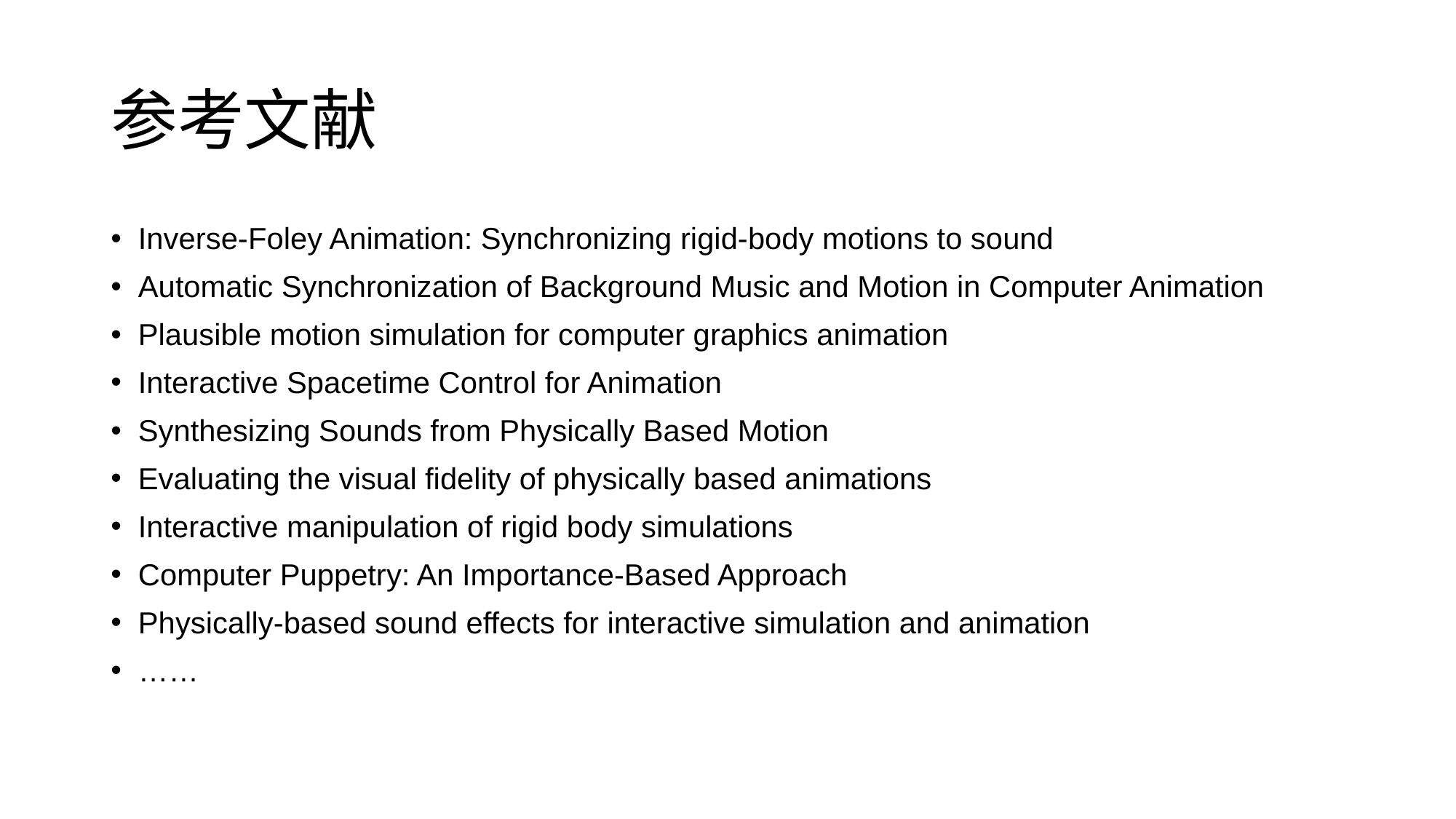

# 参考文献
Inverse-Foley Animation: Synchronizing rigid-body motions to sound
Automatic Synchronization of Background Music and Motion in Computer Animation
Plausible motion simulation for computer graphics animation
Interactive Spacetime Control for Animation
Synthesizing Sounds from Physically Based Motion
Evaluating the visual fidelity of physically based animations
Interactive manipulation of rigid body simulations
Computer Puppetry: An Importance-Based Approach
Physically-based sound effects for interactive simulation and animation
……